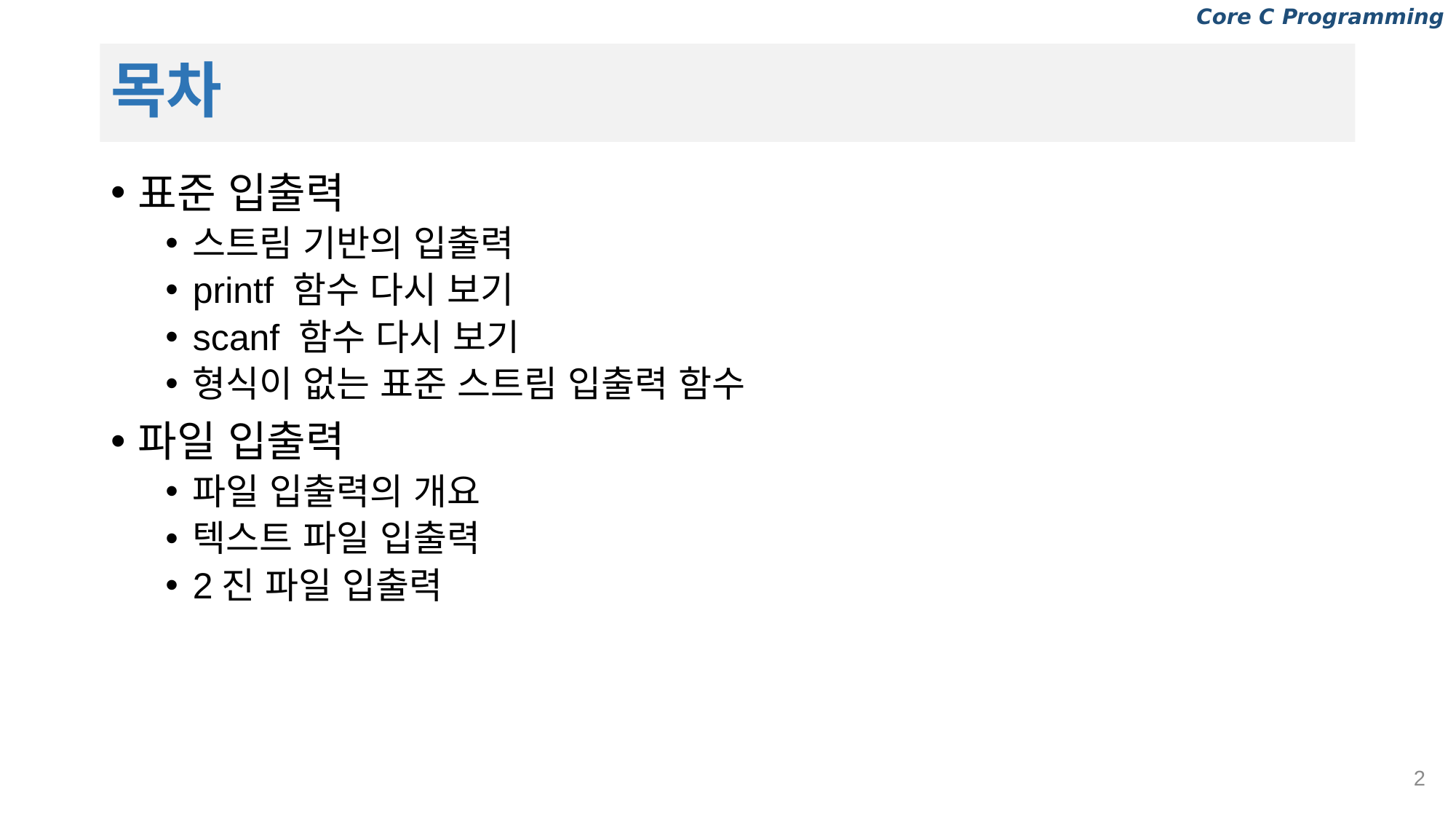

# 목차
표준 입출력
스트림 기반의 입출력
printf 함수 다시 보기
scanf 함수 다시 보기
형식이 없는 표준 스트림 입출력 함수
파일 입출력
파일 입출력의 개요
텍스트 파일 입출력
2진 파일 입출력

2